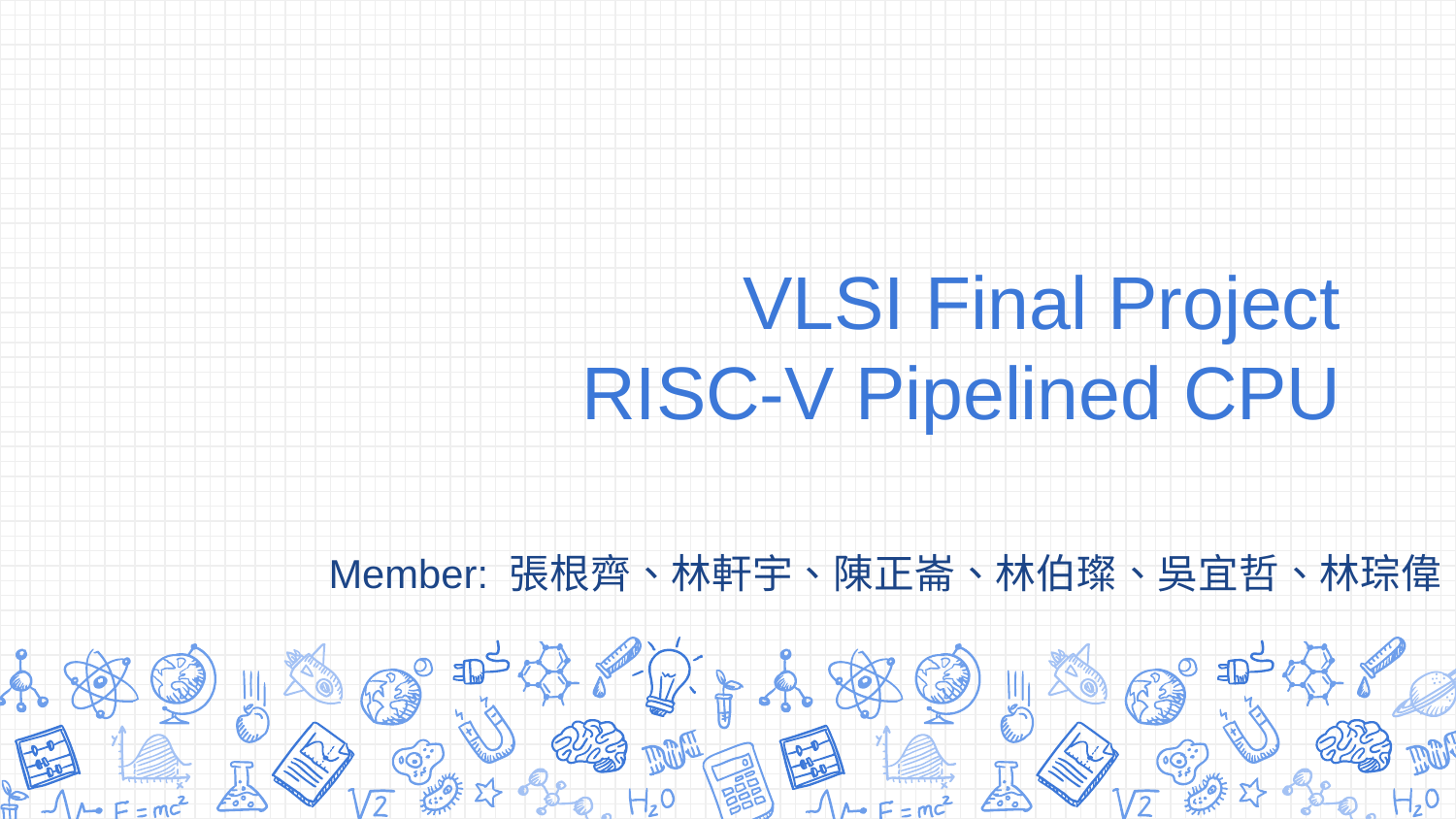

# VLSI Final Project RISC-V Pipelined CPU
Member: 張根齊、林軒宇、陳正崙、林伯璨、吳宜哲、林琮偉